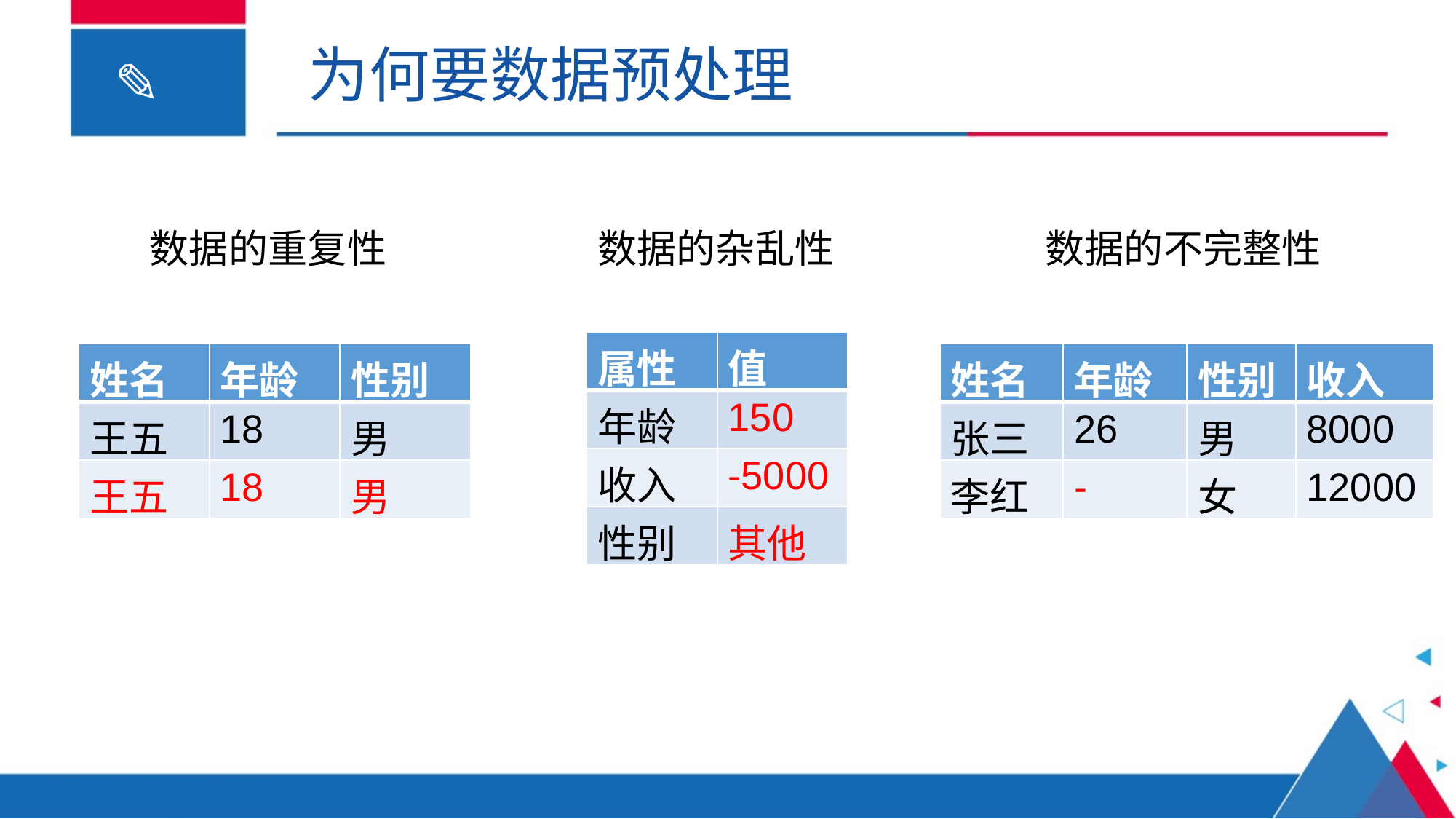

为何要数据预处理
数据的重复性
数据的杂乱性
数据的不完整性
| 属性 | 值 |
| --- | --- |
| 年龄 | 150 |
| 收入 | -5000 |
| 性别 | 其他 |
| 姓名 | 年龄 | 性别 |
| --- | --- | --- |
| 王五 | 18 | 男 |
| 王五 | 18 | 男 |
| 姓名 | 年龄 | 性别 | 收入 |
| --- | --- | --- | --- |
| 张三 | 26 | 男 | 8000 |
| 李红 | - | 女 | 12000 |